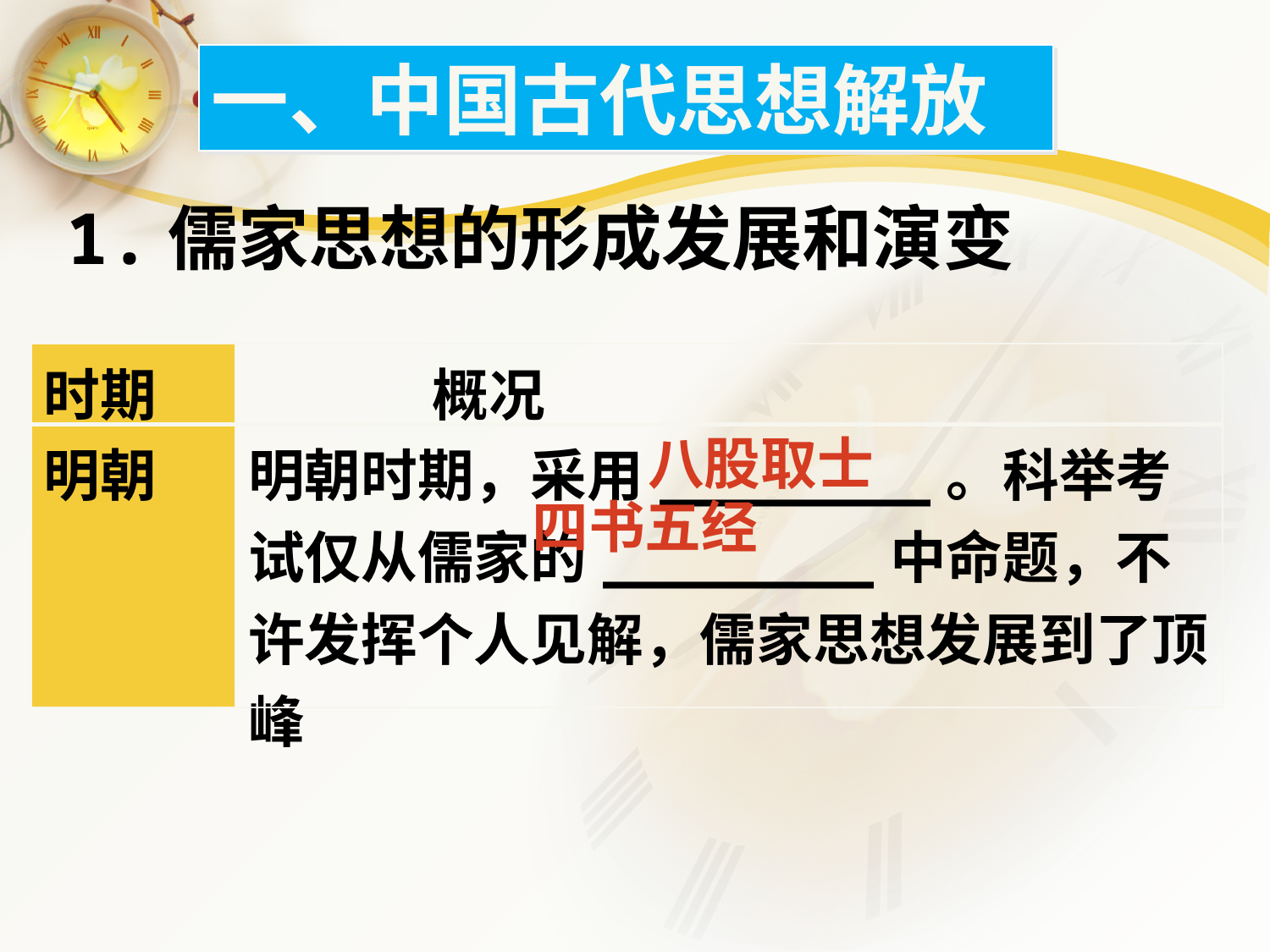

一、中国古代思想解放
1.儒家思想的形成发展和演变
| 时期 | 概况 |
| --- | --- |
| 明朝 | 明朝时期，采用\_\_\_\_\_\_\_\_。科举考试仅从儒家的\_\_\_\_\_\_\_\_中命题，不许发挥个人见解，儒家思想发展到了顶峰 |
八股取士
四书五经